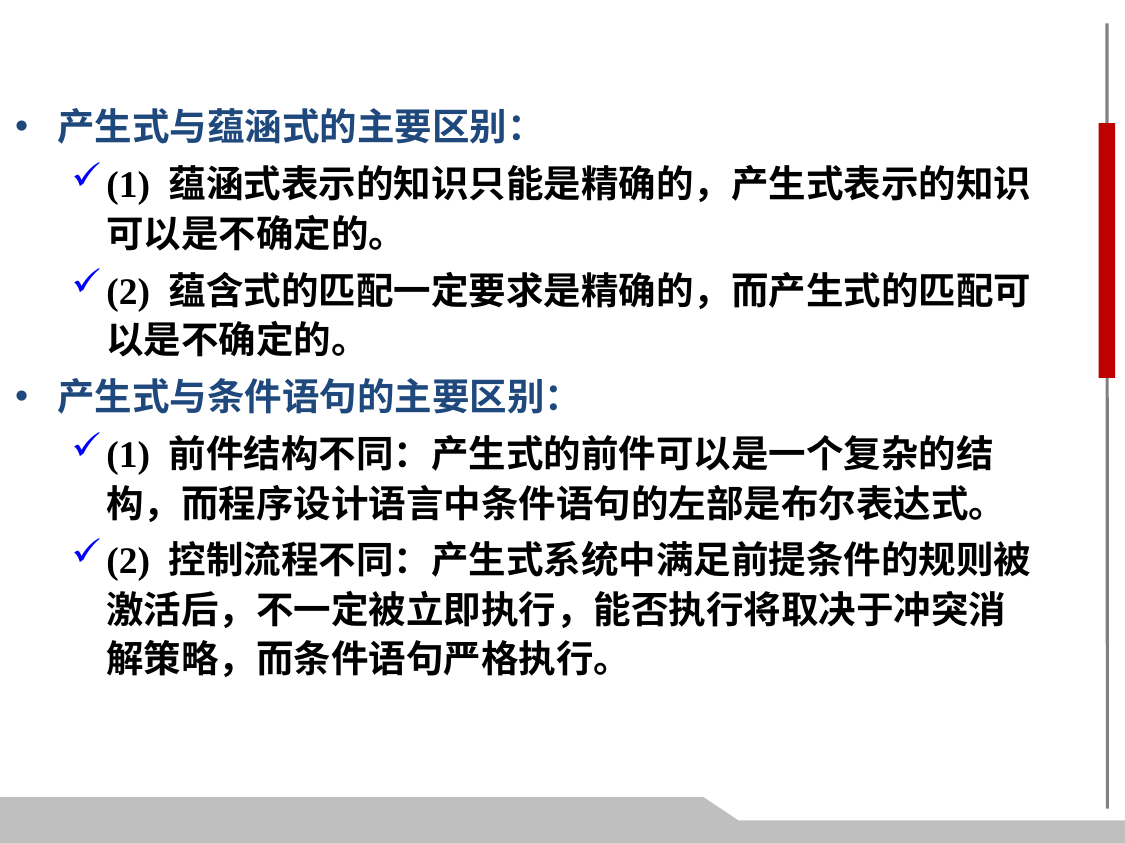

产生式与蕴涵式的主要区别：
(1) 蕴涵式表示的知识只能是精确的，产生式表示的知识可以是不确定的。
(2) 蕴含式的匹配一定要求是精确的，而产生式的匹配可以是不确定的。
产生式与条件语句的主要区别：
(1) 前件结构不同：产生式的前件可以是一个复杂的结构，而程序设计语言中条件语句的左部是布尔表达式。
(2) 控制流程不同：产生式系统中满足前提条件的规则被激活后，不一定被立即执行，能否执行将取决于冲突消解策略，而条件语句严格执行。